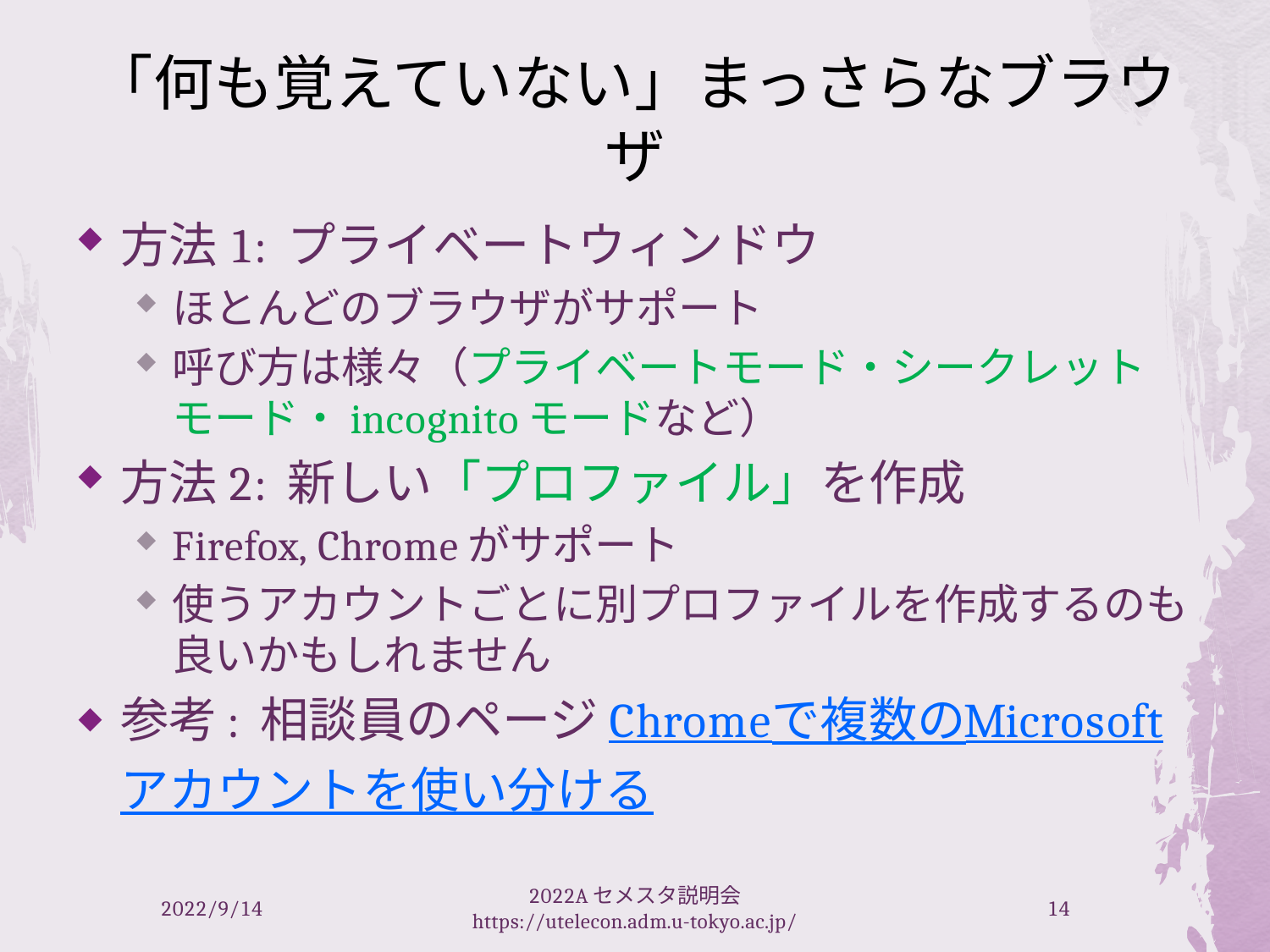

# 「何も覚えていない」まっさらなブラウザ
方法1: プライベートウィンドウ
ほとんどのブラウザがサポート
呼び方は様々（プライベートモード・シークレットモード・incognitoモードなど）
方法2: 新しい「プロファイル」を作成
Firefox, Chromeがサポート
使うアカウントごとに別プロファイルを作成するのも良いかもしれません
参考: 相談員のページChromeで複数のMicrosoftアカウントを使い分ける
2022/9/14
2022Aセメスタ説明会 https://utelecon.adm.u-tokyo.ac.jp/
14